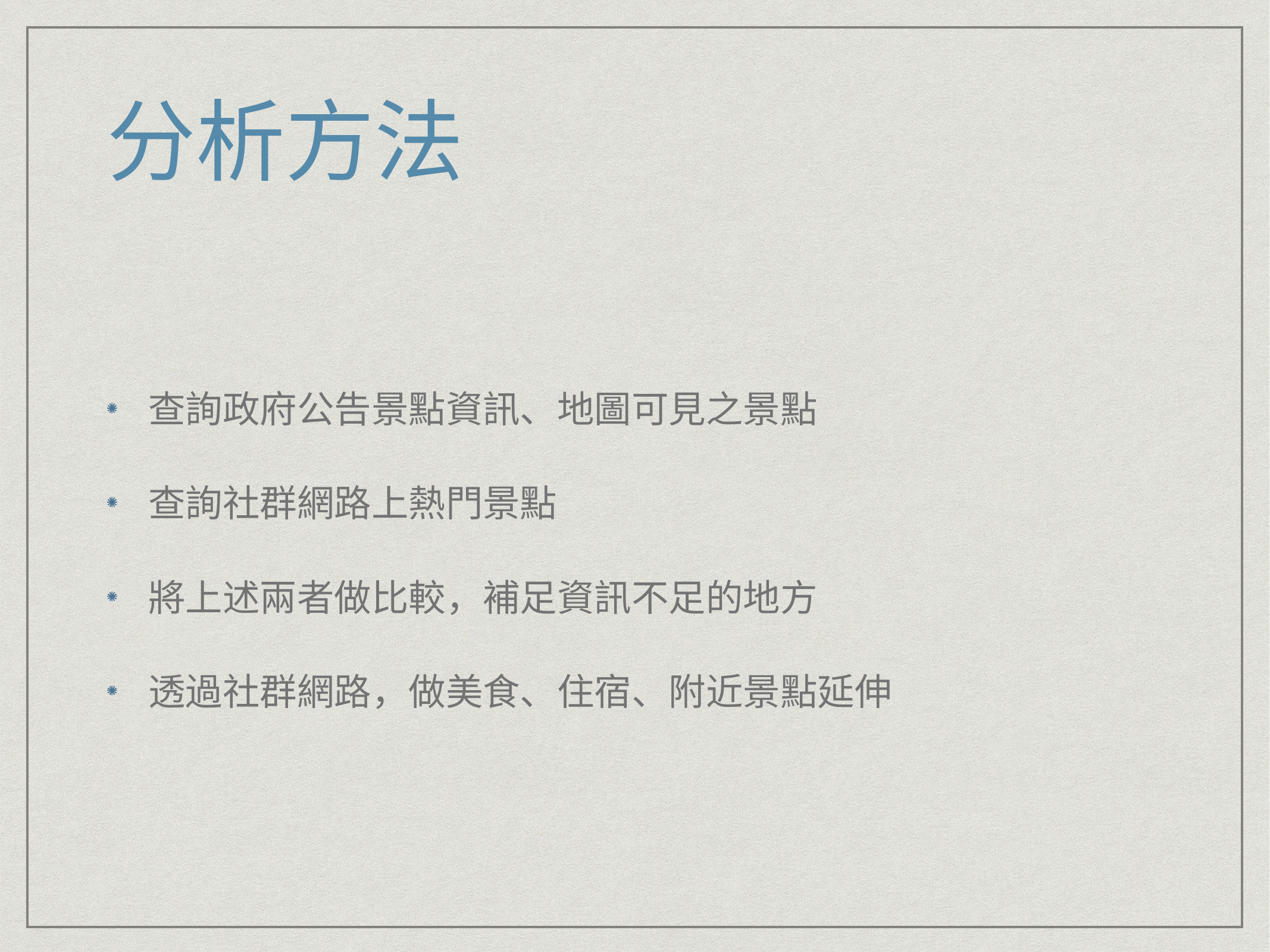

# 分析方法
查詢政府公告景點資訊、地圖可見之景點
查詢社群網路上熱門景點
將上述兩者做比較，補足資訊不足的地方
透過社群網路，做美食、住宿、附近景點延伸